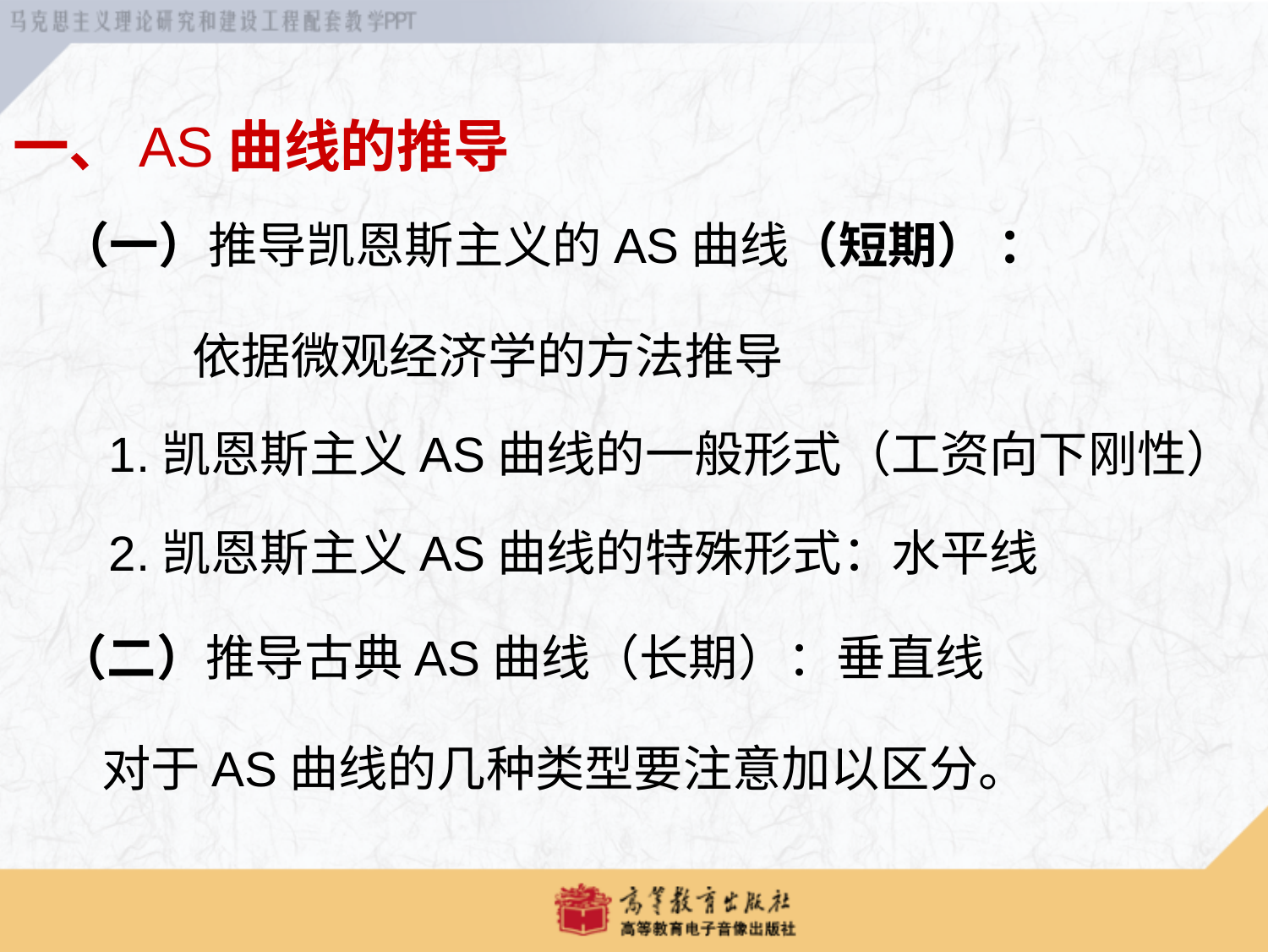

一、AS曲线的推导
（一）推导凯恩斯主义的AS曲线（短期） ：
               依据微观经济学的方法推导
       1.凯恩斯主义AS曲线的一般形式（工资向下刚性）
       2.凯恩斯主义AS曲线的特殊形式：水平线
   （二）推导古典AS曲线（长期）：垂直线
       对于AS曲线的几种类型要注意加以区分。